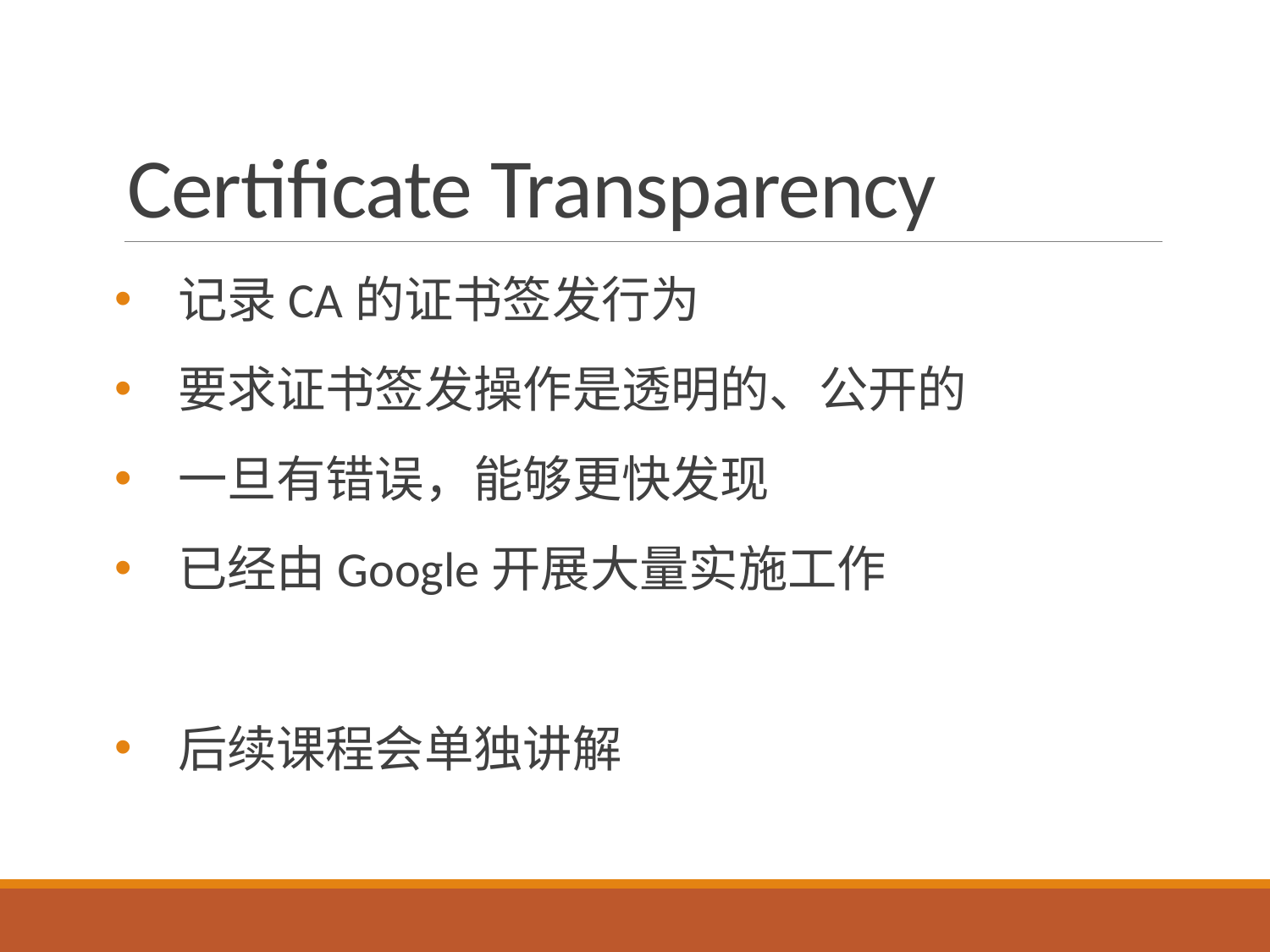

# Certificate Transparency
记录CA的证书签发行为
要求证书签发操作是透明的、公开的
一旦有错误，能够更快发现
已经由Google开展大量实施工作

后续课程会单独讲解